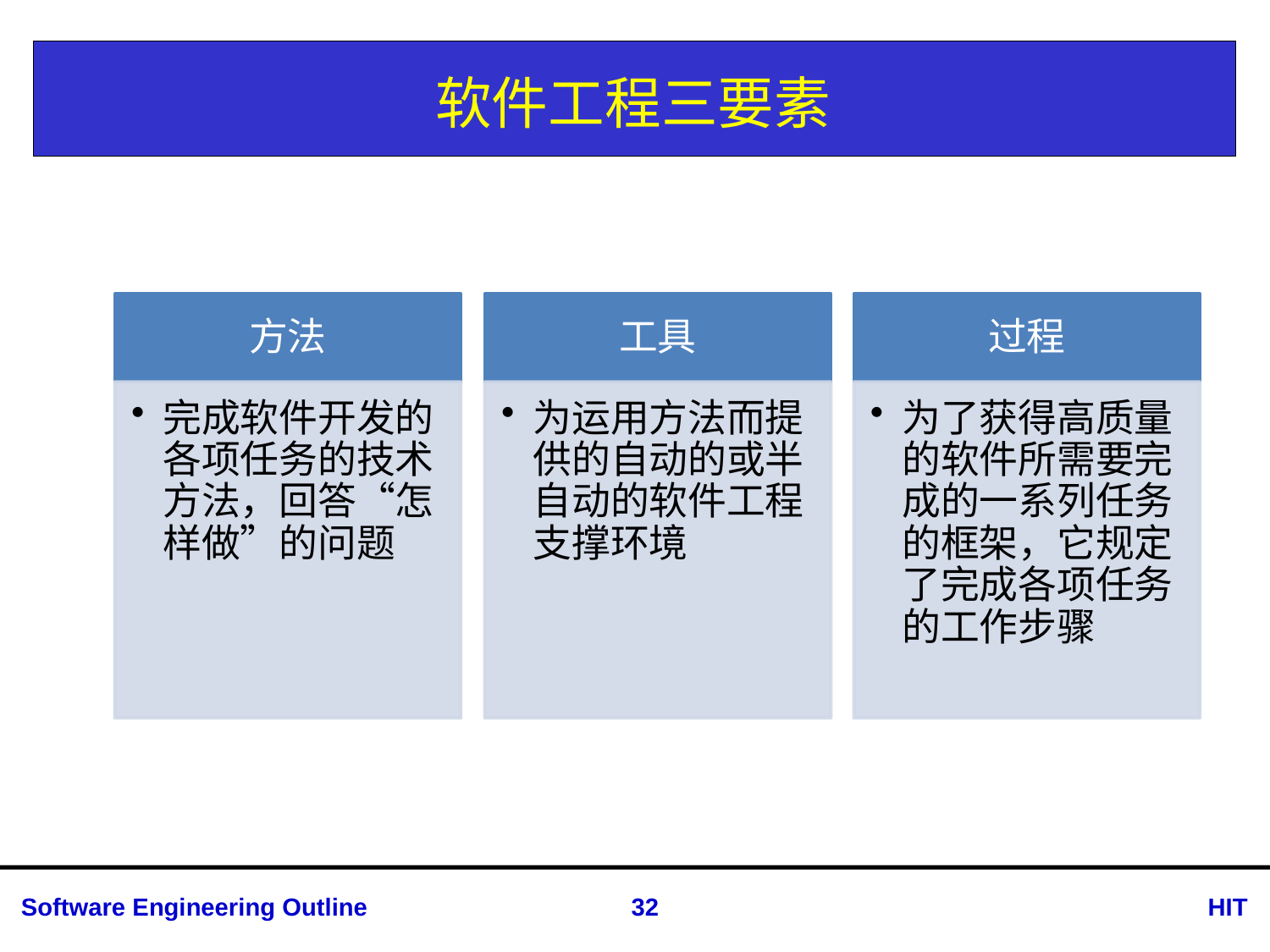

# 软件工程三要素

方法

工具

过程

完成软件开发的各项任务的技术方法，回答“怎样做”的问题

为运用方法而提供的自动的或半自动的软件工程支撑环境

为了获得高质量的软件所需要完成的一系列任务的框架，它规定了完成各项任务的工作步骤